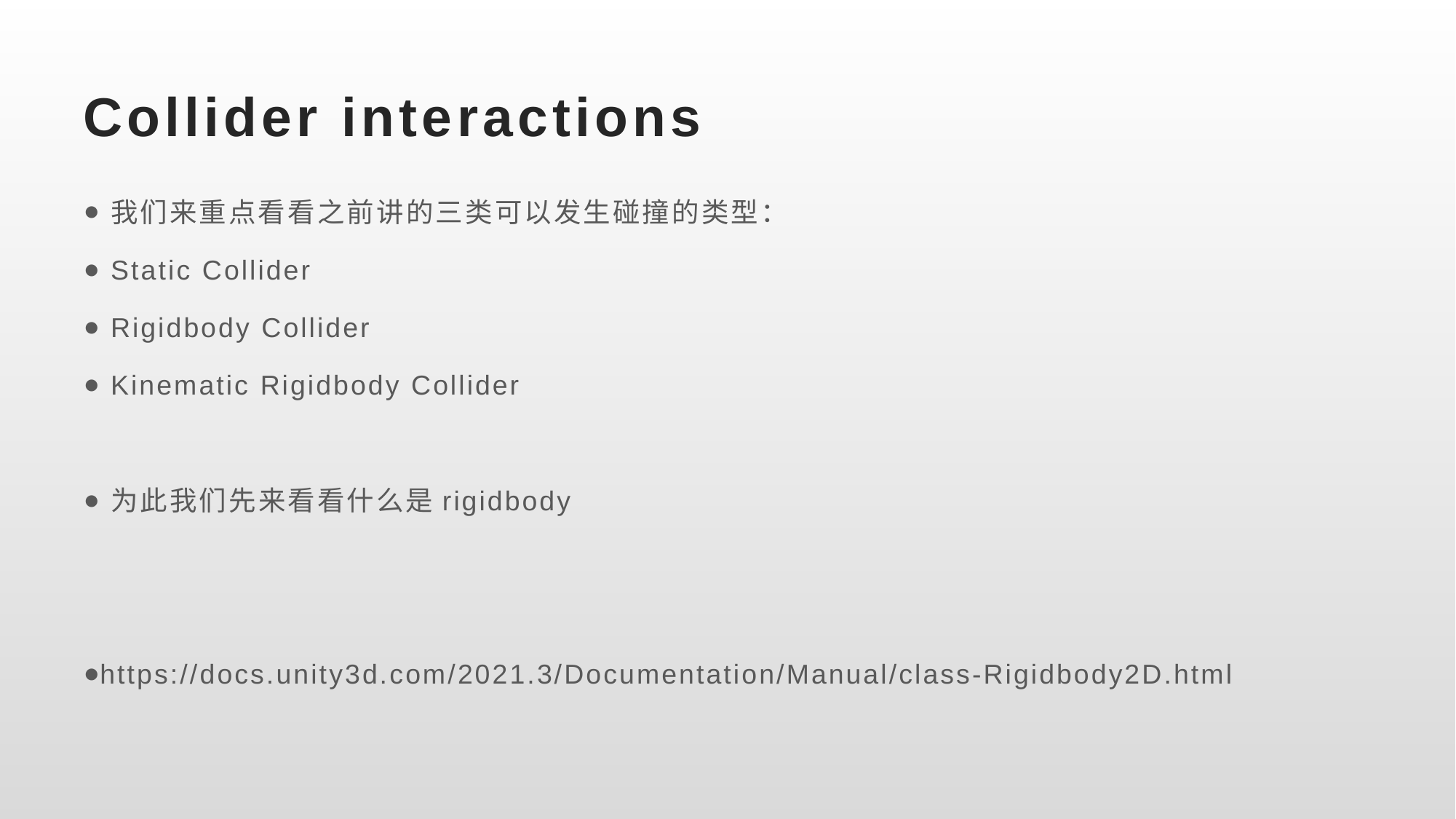

# Collider interactions
我们来重点看看之前讲的三类可以发生碰撞的类型：
Static Collider
Rigidbody Collider
Kinematic Rigidbody Collider

为此我们先来看看什么是rigidbody

https://docs.unity3d.com/2021.3/Documentation/Manual/class-Rigidbody2D.html